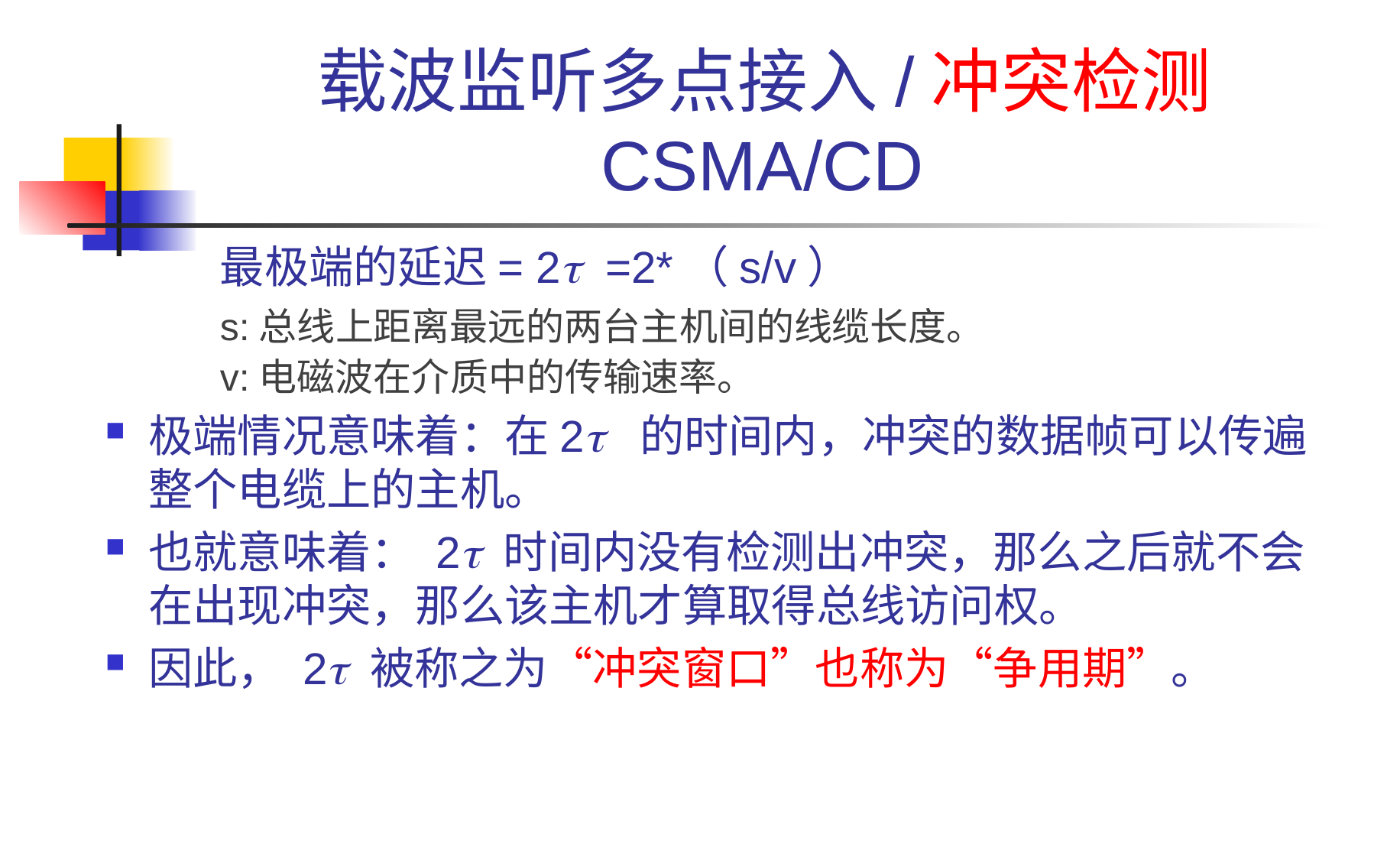

# 载波监听多点接入/冲突检测  CSMA/CD
	最极端的延迟= 2τ  =2*（s/v）
	s:总线上距离最远的两台主机间的线缆长度。
	v:电磁波在介质中的传输速率。
极端情况意味着：在2τ  的时间内，冲突的数据帧可以传遍整个电缆上的主机。
也就意味着： 2τ 时间内没有检测出冲突，那么之后就不会在出现冲突，那么该主机才算取得总线访问权。
因此， 2τ 被称之为“冲突窗口”也称为“争用期”。